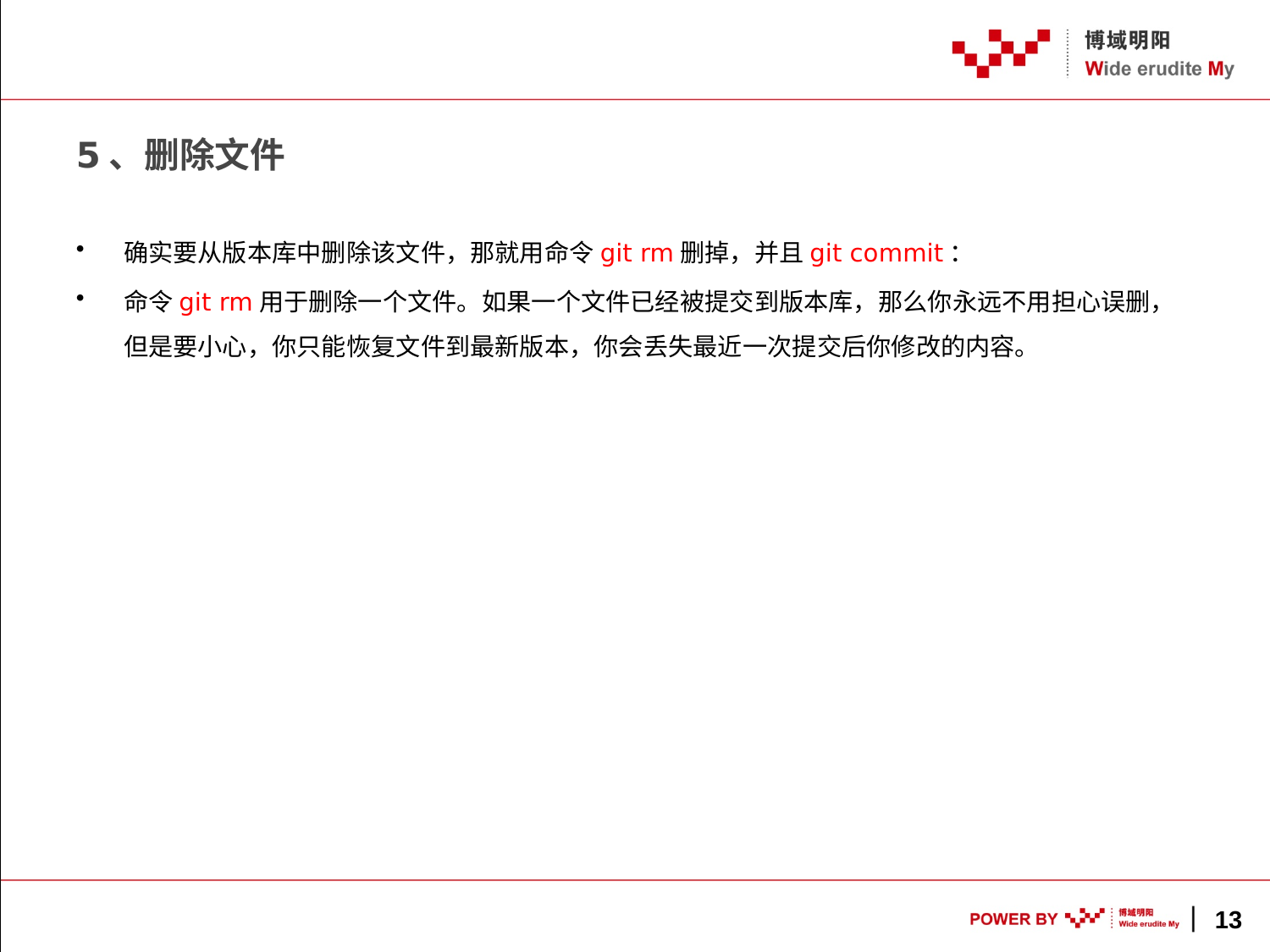

# 5、删除文件
确实要从版本库中删除该文件，那就用命令git rm删掉，并且git commit：
命令git rm用于删除一个文件。如果一个文件已经被提交到版本库，那么你永远不用担心误删，但是要小心，你只能恢复文件到最新版本，你会丢失最近一次提交后你修改的内容。

13